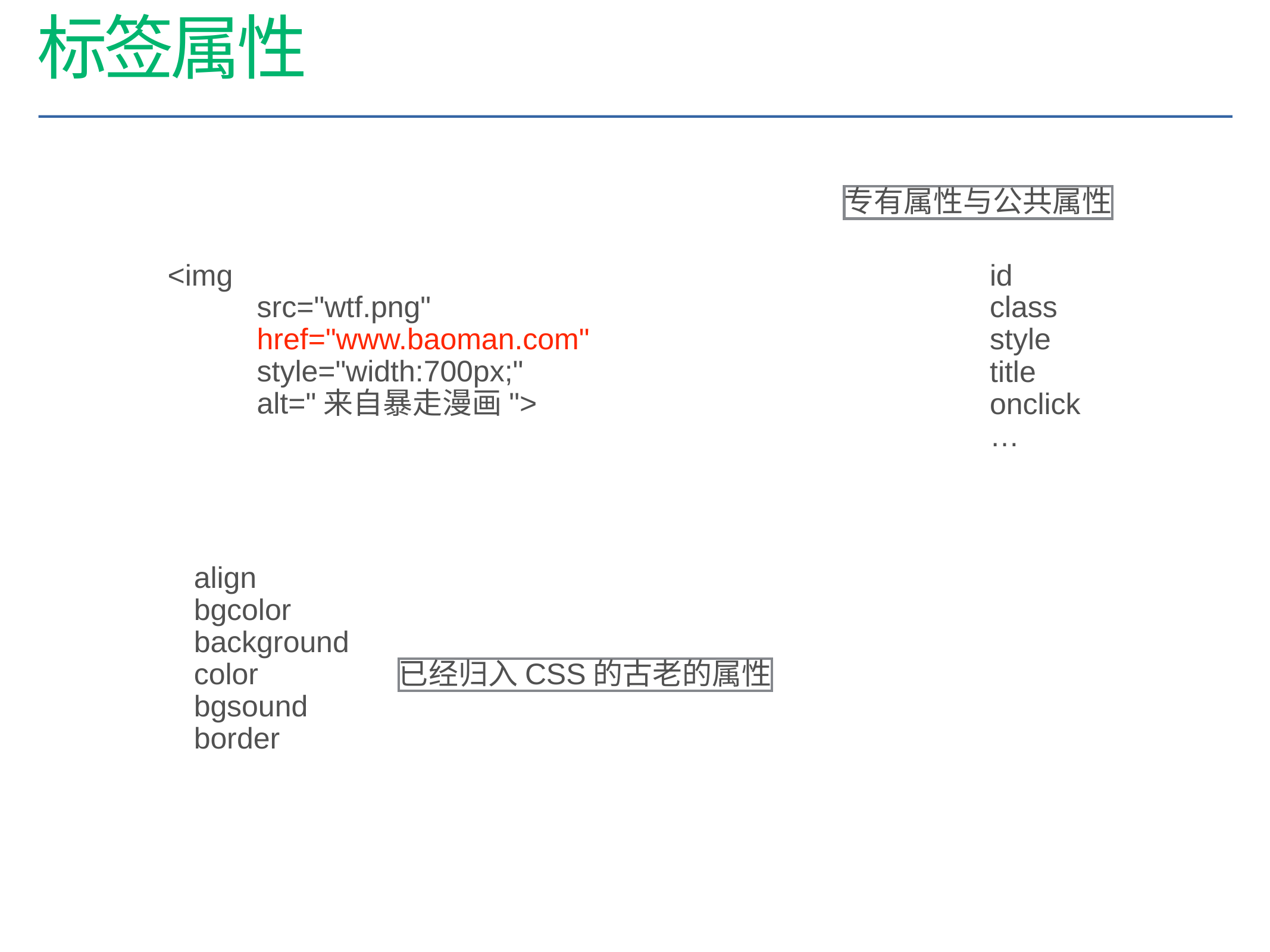

# 标签属性
专有属性与公共属性
id
class
style
title
onclick
…
<img
	src="wtf.png"
	href="www.baoman.com"
	style="width:700px;"
	alt="来自暴走漫画">
align
bgcolor
background
color
bgsound
border
已经归入CSS的古老的属性
10